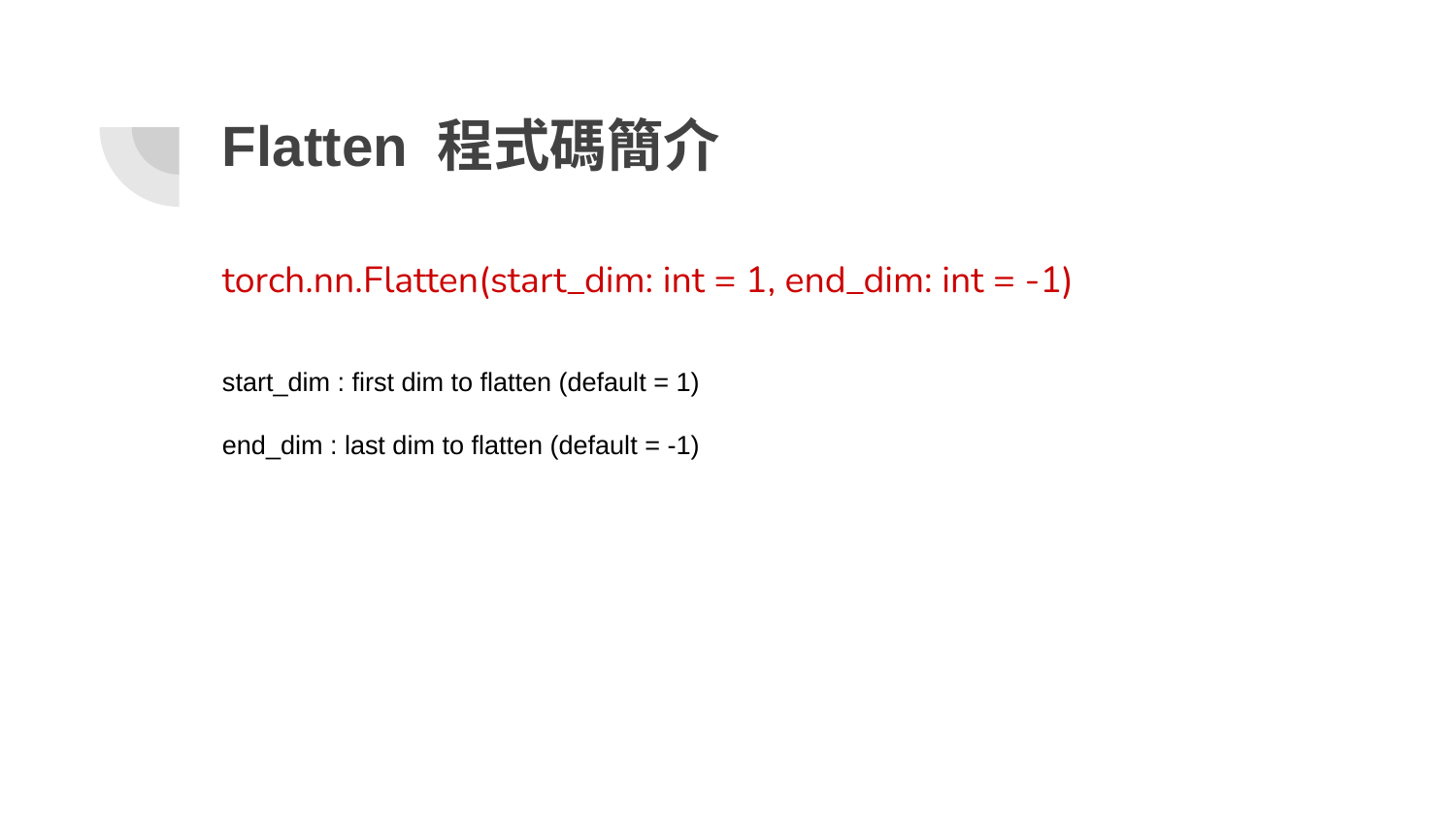

# Flatten 程式碼簡介

torch.nn.Flatten(start_dim: int = 1, end_dim: int = -1)
start_dim : first dim to flatten (default = 1)

end_dim : last dim to flatten (default = -1)